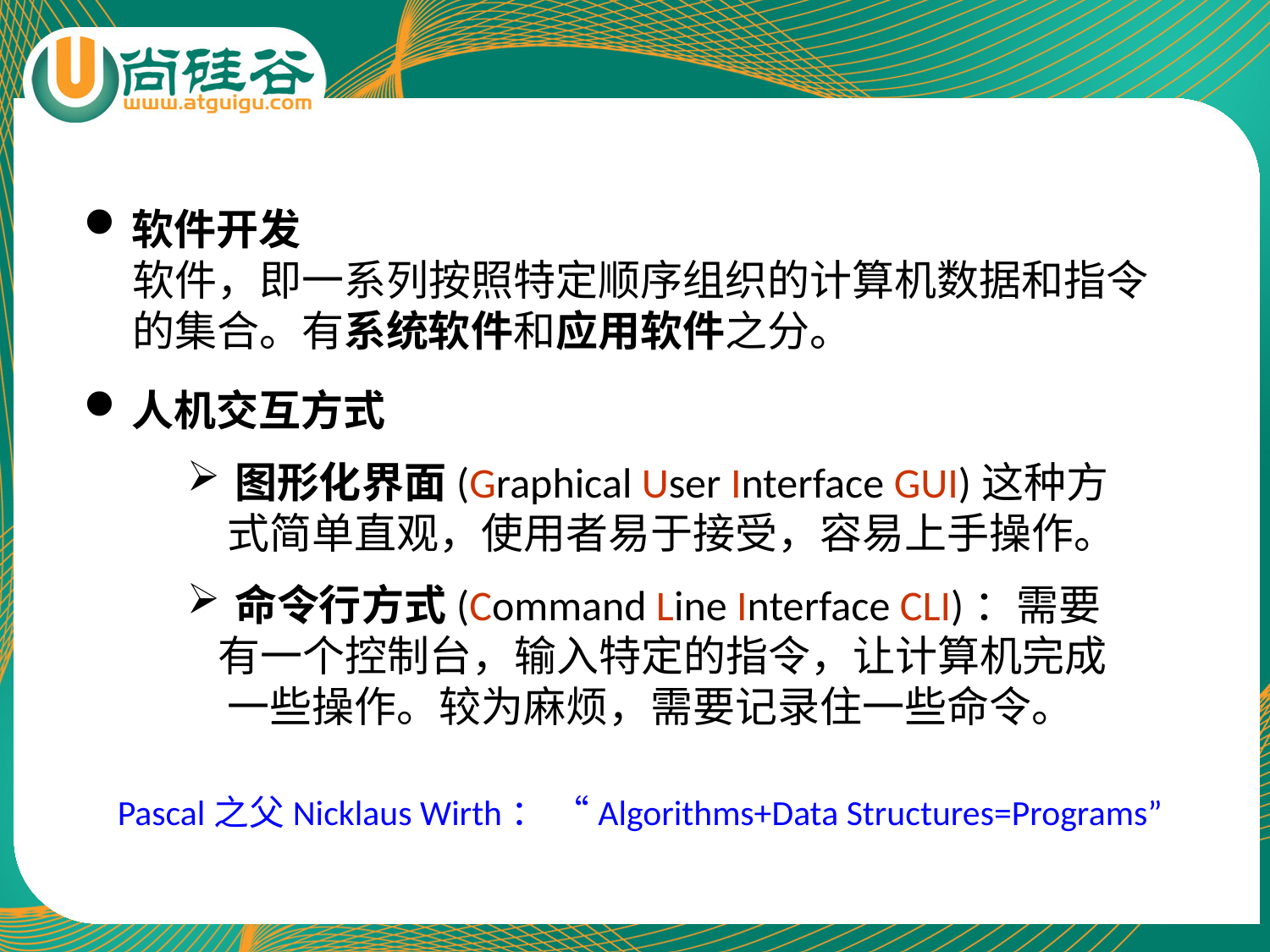

软件开发
    软件，即一系列按照特定顺序组织的计算机数据和指令
    的集合。有系统软件和应用软件之分。

人机交互方式
图形化界面(Graphical User Interface GUI)这种方
              式简单直观，使用者易于接受，容易上手操作。
命令行方式(Command Line Interface CLI)：需要
             有一个控制台，输入特定的指令，让计算机完成
              一些操作。较为麻烦，需要记录住一些命令。
Pascal之父Nicklaus Wirth： “Algorithms+Data Structures=Programs”